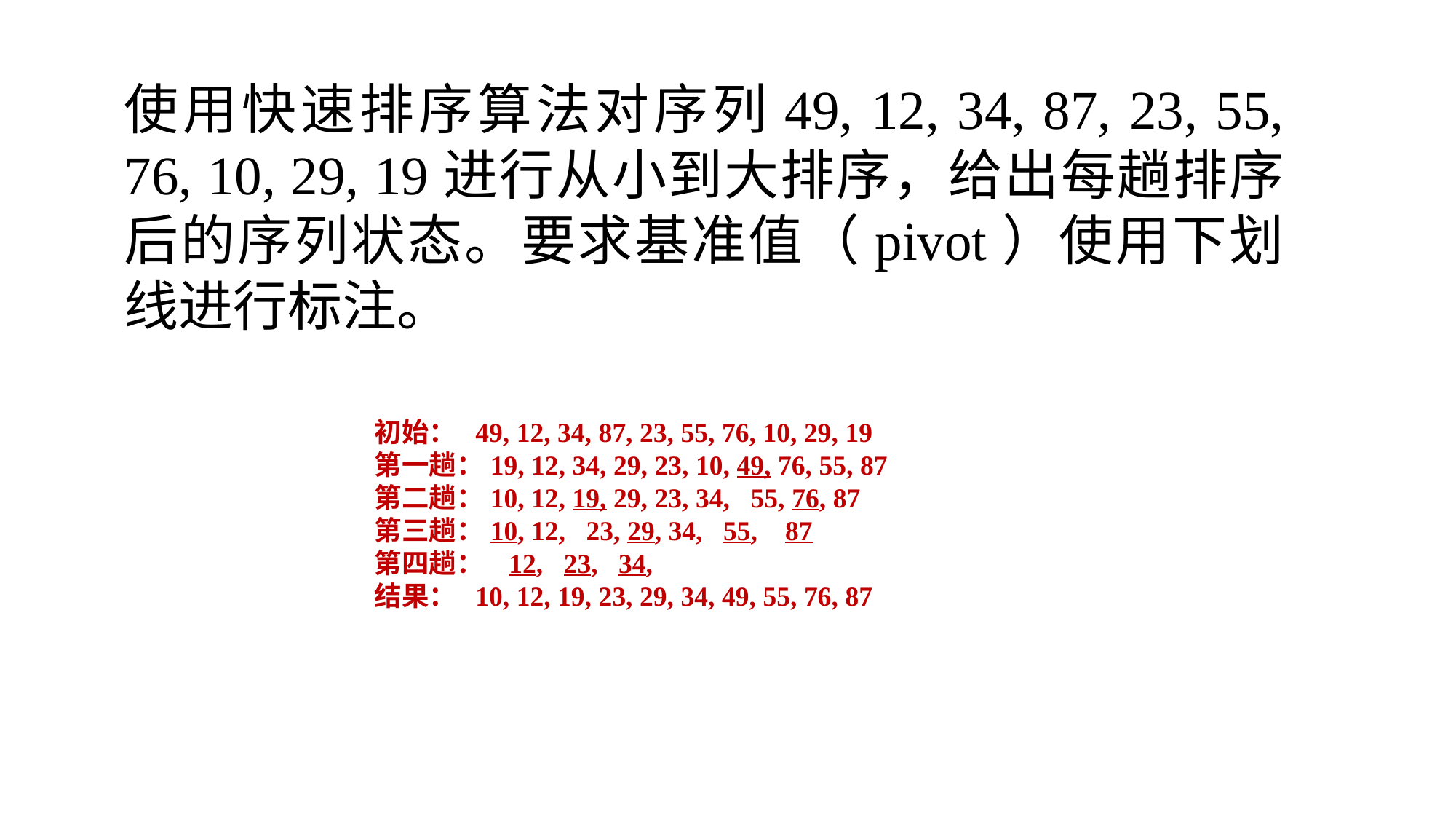

使用快速排序算法对序列49, 12, 34, 87, 23, 55, 76, 10, 29, 19进行从小到大排序，给出每趟排序后的序列状态。要求基准值（pivot）使用下划线进行标注。
初始：  49, 12, 34, 87, 23, 55, 76, 10, 29, 19
第一趟：19, 12, 34, 29, 23, 10, 49, 76, 55, 87
第二趟：10, 12, 19, 29, 23, 34,   55, 76, 87
第三趟：10, 12,   23, 29, 34,   55,    87
第四趟：   12,   23,   34,
结果：  10, 12, 19, 23, 29, 34, 49, 55, 76, 87